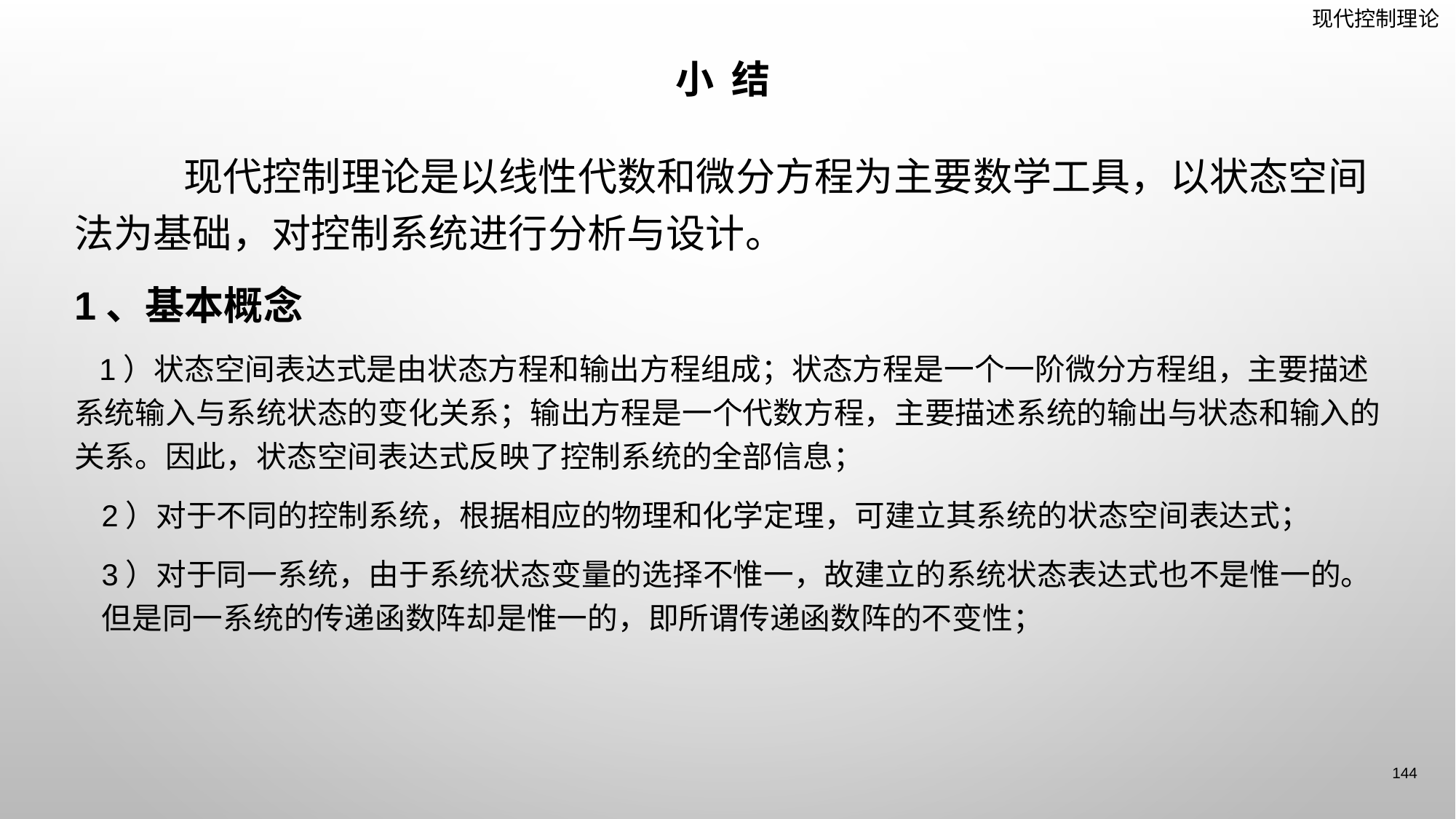

# 小  结
	现代控制理论是以线性代数和微分方程为主要数学工具，以状态空间法为基础，对控制系统进行分析与设计。
1、基本概念
   1）状态空间表达式是由状态方程和输出方程组成；状态方程是一个一阶微分方程组，主要描述系统输入与系统状态的变化关系；输出方程是一个代数方程，主要描述系统的输出与状态和输入的关系。因此，状态空间表达式反映了控制系统的全部信息；
2）对于不同的控制系统，根据相应的物理和化学定理，可建立其系统的状态空间表达式；
3）对于同一系统，由于系统状态变量的选择不惟一，故建立的系统状态表达式也不是惟一的。但是同一系统的传递函数阵却是惟一的，即所谓传递函数阵的不变性；
144